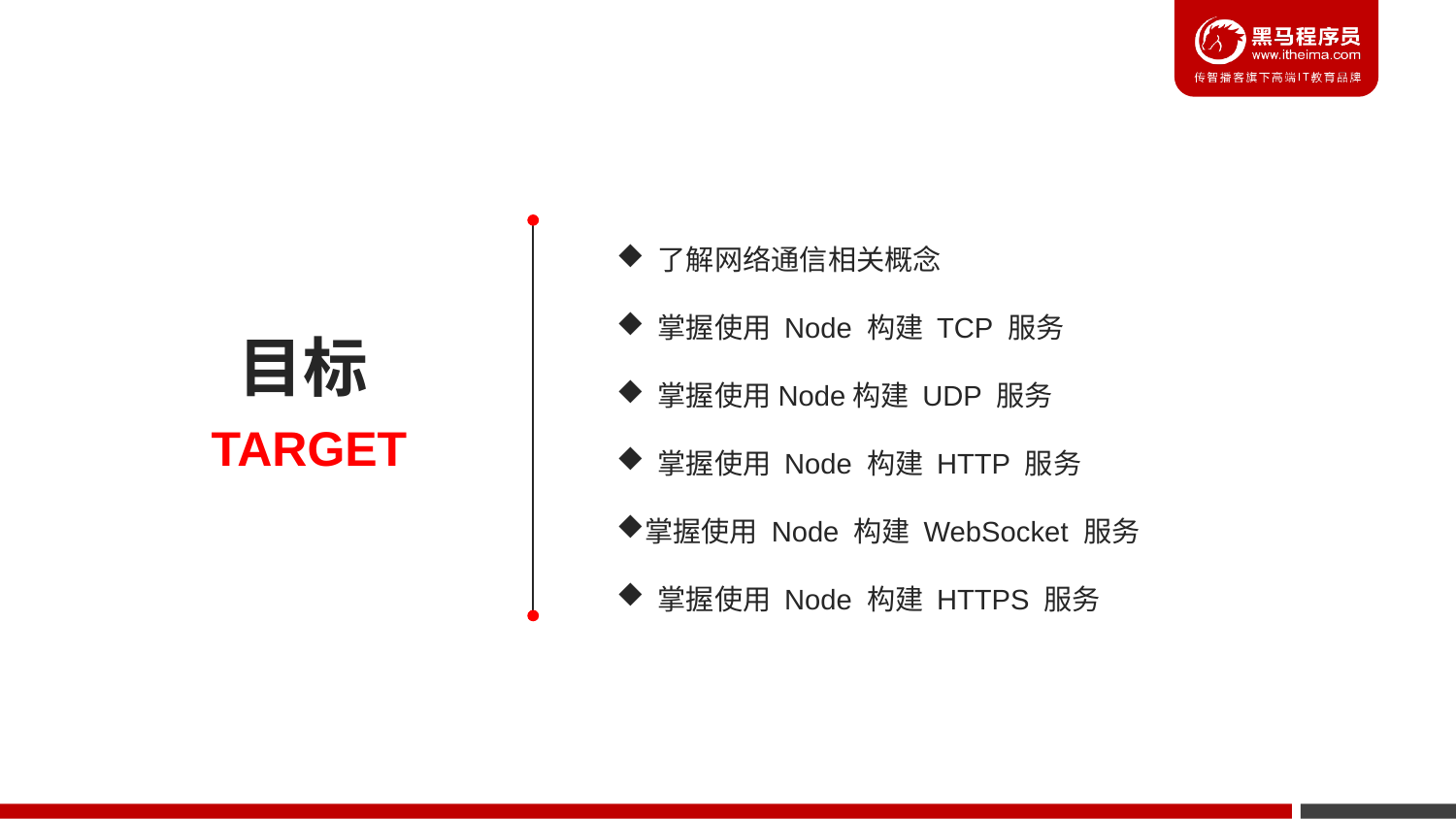

了解网络通信相关概念
 掌握使用 Node 构建 TCP 服务
 掌握使用Node构建 UDP 服务
 掌握使用 Node 构建 HTTP 服务
掌握使用 Node 构建 WebSocket 服务
 掌握使用 Node 构建 HTTPS 服务

目标
TARGET